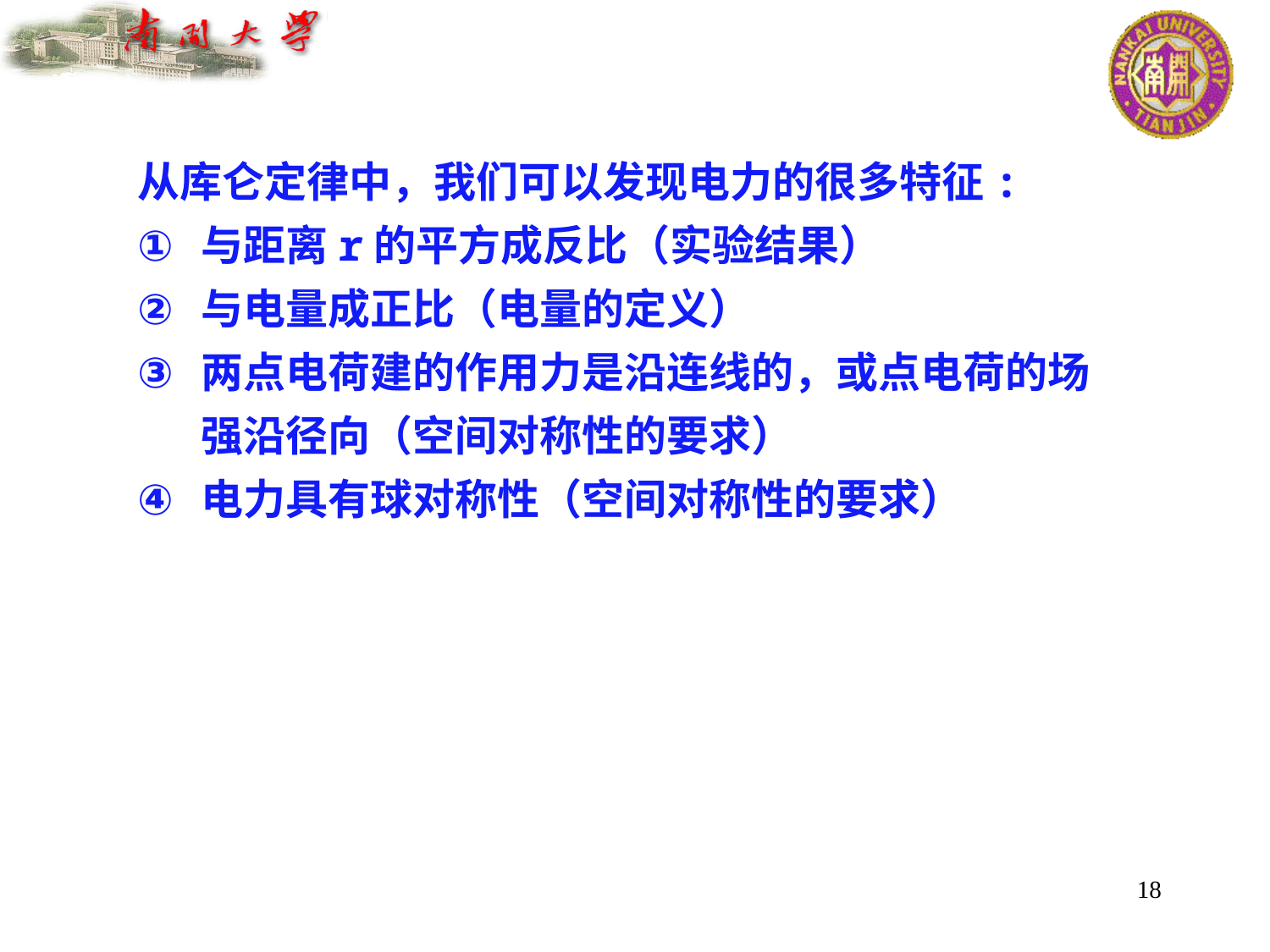

从库仑定律中，我们可以发现电力的很多特征:
与距离r的平方成反比（实验结果）
与电量成正比（电量的定义）
两点电荷建的作用力是沿连线的，或点电荷的场强沿径向（空间对称性的要求）
电力具有球对称性（空间对称性的要求）
18